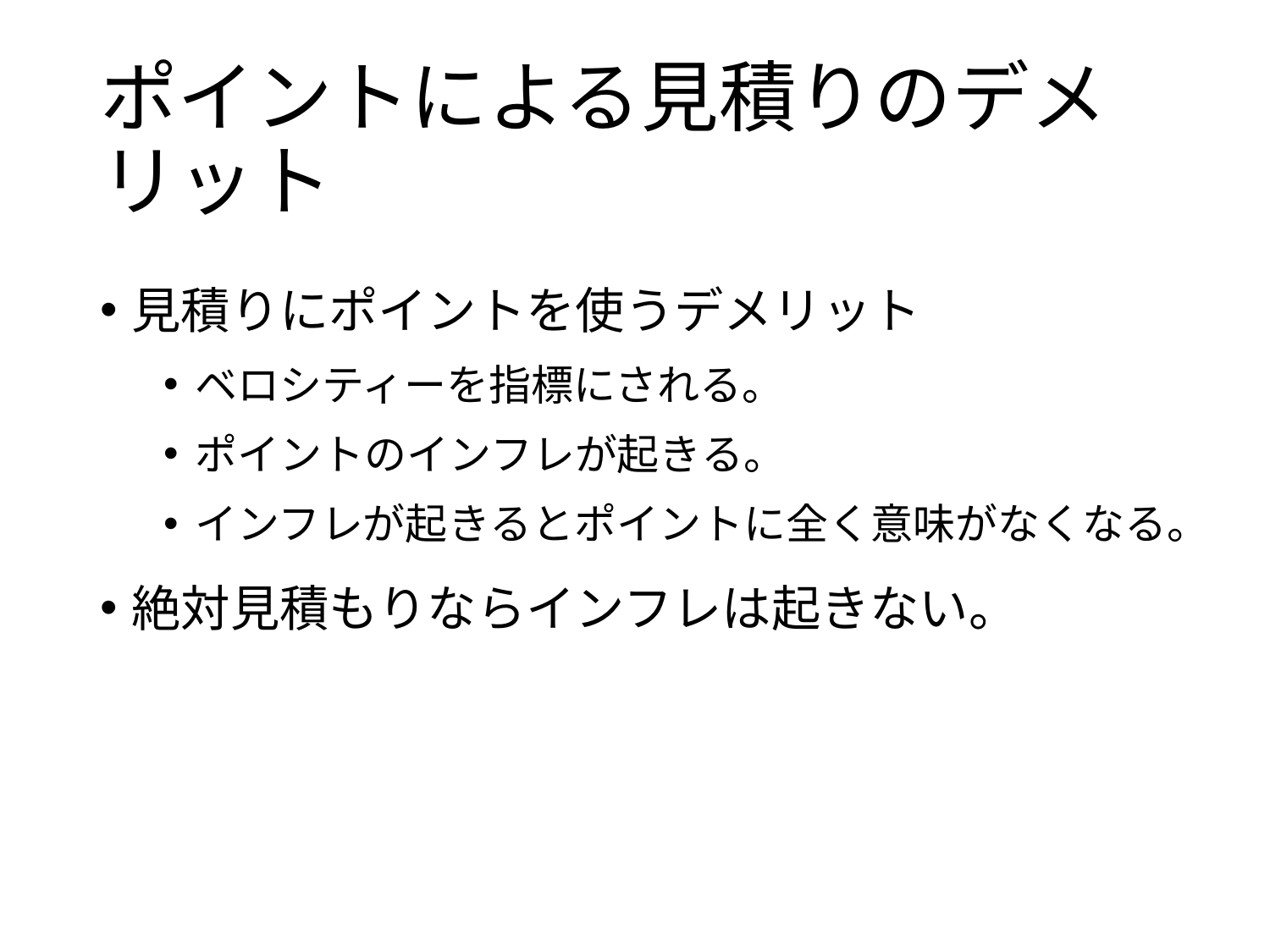

# ポイントによる見積りのデメリット
見積りにポイントを使うデメリット
ベロシティーを指標にされる。
ポイントのインフレが起きる。
インフレが起きるとポイントに全く意味がなくなる。
絶対見積もりならインフレは起きない。